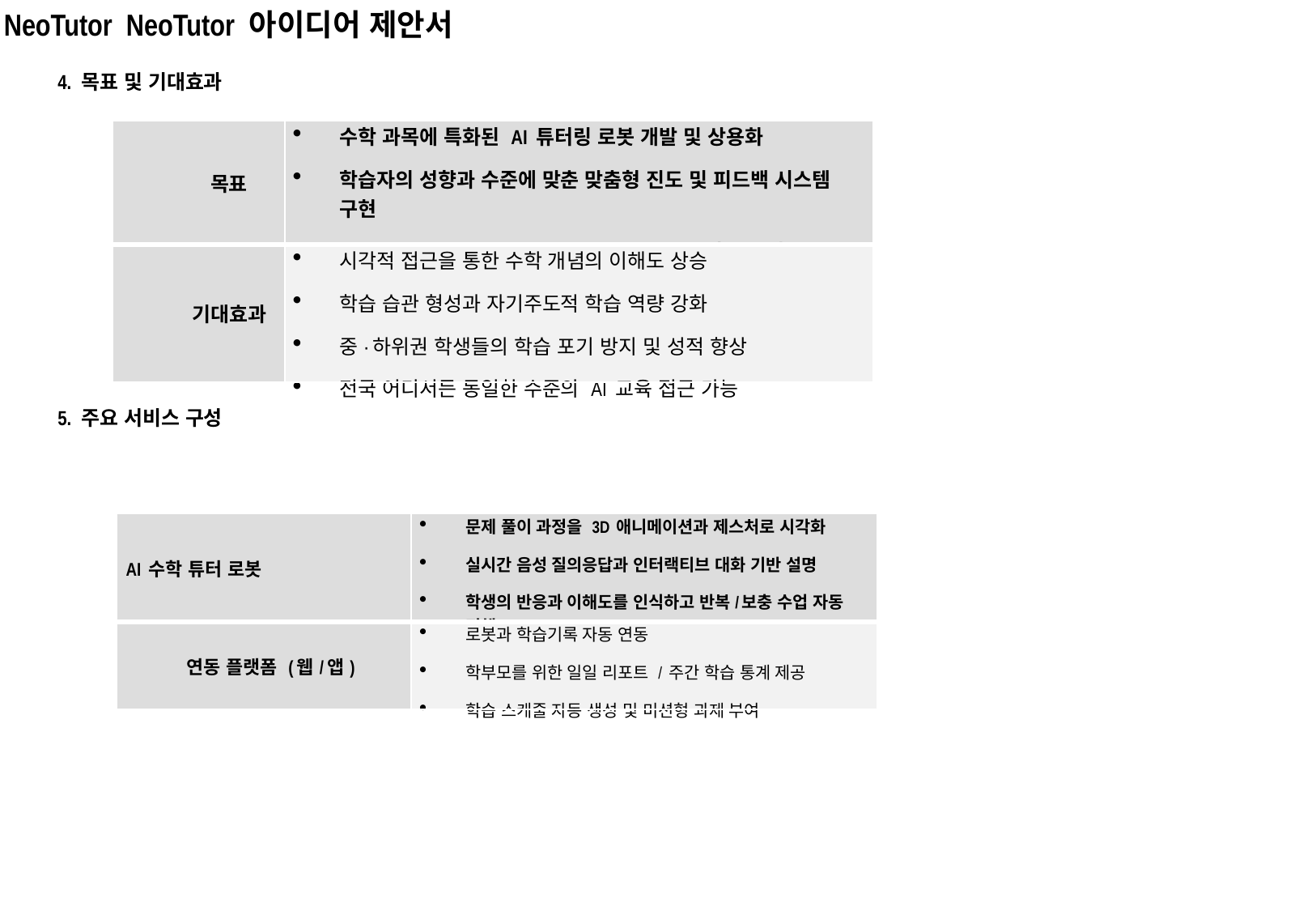

NeoTutor  NeoTutor 아이디어 제안서

4. 목표 및 기대효과
| 목표 | 수학 과목에 특화된 AI 튜터링 로봇 개발 및 상용화 학습자의 성향과 수준에 맞춘 맞춤형 진도 및 피드백 시스템 구현 공교육 보완 및 사교육비 절감을 통한 교육의 형평성 향상 |
| --- | --- |
| 기대효과 | 시각적 접근을 통한 수학 개념의 이해도 상승 학습 습관 형성과 자기주도적 학습 역량 강화 중·하위권 학생들의 학습 포기 방지 및 성적 향상 전국 어디서든 동일한 수준의 AI 교육 접근 가능 |

5. 주요 서비스 구성
| AI 수학 튜터 로봇 | 문제 풀이 과정을 3D 애니메이션과 제스처로 시각화 실시간 음성 질의응답과 인터랙티브 대화 기반 설명 학생의 반응과 이해도를 인식하고 반복/보충 수업 자동 진행 |
| --- | --- |
| 연동 플랫폼 (웹/앱) | 로봇과 학습기록 자동 연동 학부모를 위한 일일 리포트 / 주간 학습 통계 제공 학습 스케줄 자동 생성 및 미션형 과제 부여 |